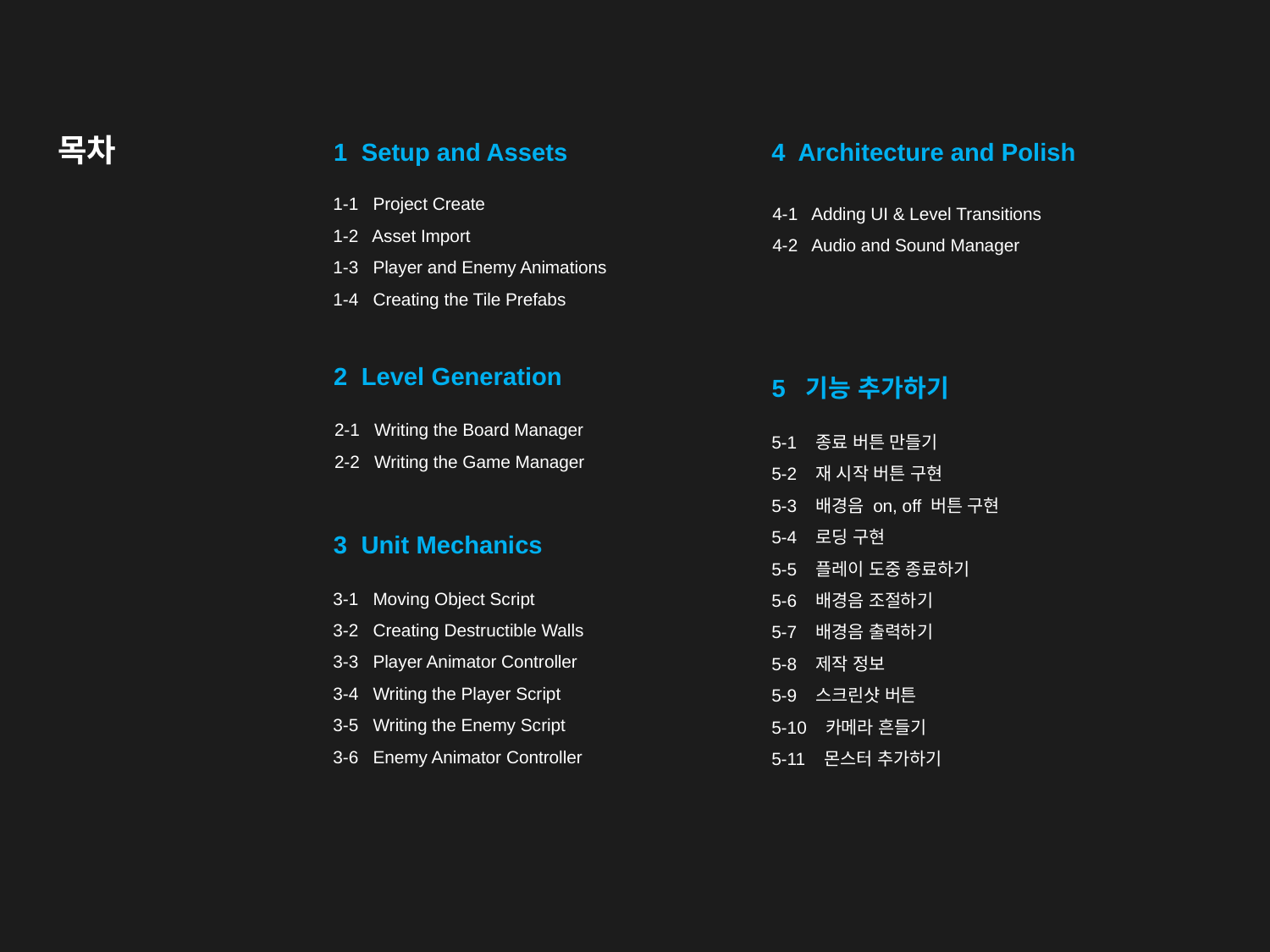

# 목차
4  Architecture and Polish
4-1   Adding UI & Level Transitions
4-2   Audio and Sound Manager
1  Setup and Assets
1-1   Project Create
1-2   Asset Import
1-3   Player and Enemy Animations
1-4   Creating the Tile Prefabs
2  Level Generation
2-1   Writing the Board Manager
2-2   Writing the Game Manager
5  기능 추가하기
5-1   종료 버튼 만들기
5-2   재 시작 버튼 구현
5-3   배경음 on, off 버튼 구현
5-4   로딩 구현
5-5   플레이 도중 종료하기
5-6   배경음 조절하기
5-7   배경음 출력하기
5-8   제작 정보
5-9   스크린샷 버튼
5-10   카메라 흔들기
5-11   몬스터 추가하기
3  Unit Mechanics
3-1   Moving Object Script
3-2   Creating Destructible Walls
3-3   Player Animator Controller
3-4   Writing the Player Script
3-5   Writing the Enemy Script
3-6   Enemy Animator Controller